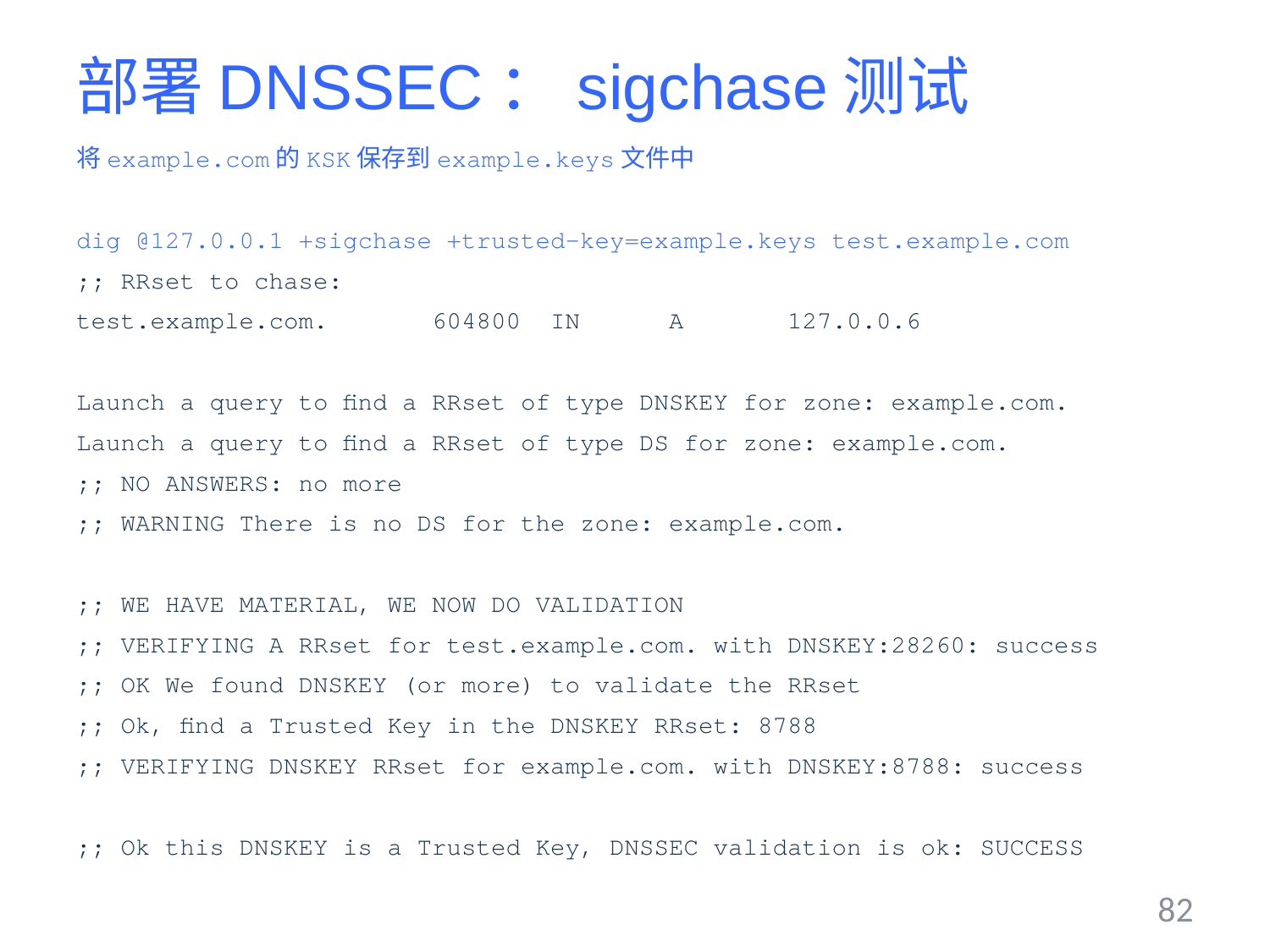

# 部署DNSSEC：sigchase测试
将example.com的KSK保存到example.keys文件中

dig @127.0.0.1 +sigchase +trusted-key=example.keys test.example.com
;; RRset to chase:
test.example.com.       604800  IN      A       127.0.0.6

Launch a query to find a RRset of type DNSKEY for zone: example.com.
Launch a query to find a RRset of type DS for zone: example.com.
;; NO ANSWERS: no more
;; WARNING There is no DS for the zone: example.com.

;; WE HAVE MATERIAL, WE NOW DO VALIDATION
;; VERIFYING A RRset for test.example.com. with DNSKEY:28260: success
;; OK We found DNSKEY (or more) to validate the RRset
;; Ok, find a Trusted Key in the DNSKEY RRset: 8788
;; VERIFYING DNSKEY RRset for example.com. with DNSKEY:8788: success

;; Ok this DNSKEY is a Trusted Key, DNSSEC validation is ok: SUCCESS
82